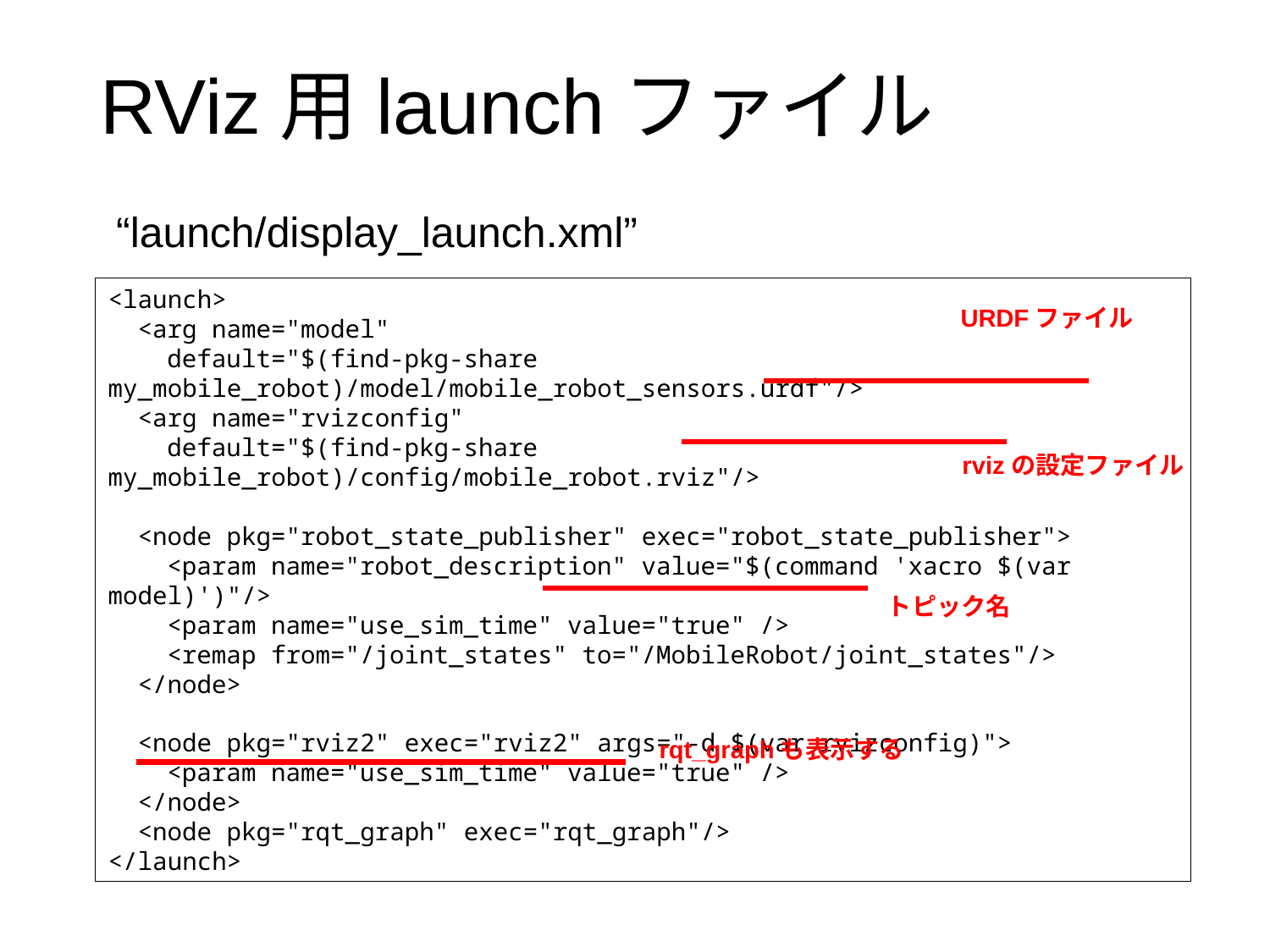

# RViz用launchファイル
“launch/display_launch.xml”
<launch>
  <arg name="model"
    default="$(find-pkg-share my_mobile_robot)/model/mobile_robot_sensors.urdf"/>
  <arg name="rvizconfig"
    default="$(find-pkg-share my_mobile_robot)/config/mobile_robot.rviz"/>

  <node pkg="robot_state_publisher" exec="robot_state_publisher">
    <param name="robot_description" value="$(command 'xacro $(var model)')"/>
    <param name="use_sim_time" value="true" />
    <remap from="/joint_states" to="/MobileRobot/joint_states"/>
  </node>

  <node pkg="rviz2" exec="rviz2" args="-d $(var rvizconfig)">
    <param name="use_sim_time" value="true" />
  </node>
  <node pkg="rqt_graph" exec="rqt_graph"/>
</launch>
URDFファイル
rvizの設定ファイル
トピック名
rqt_graphも表示する